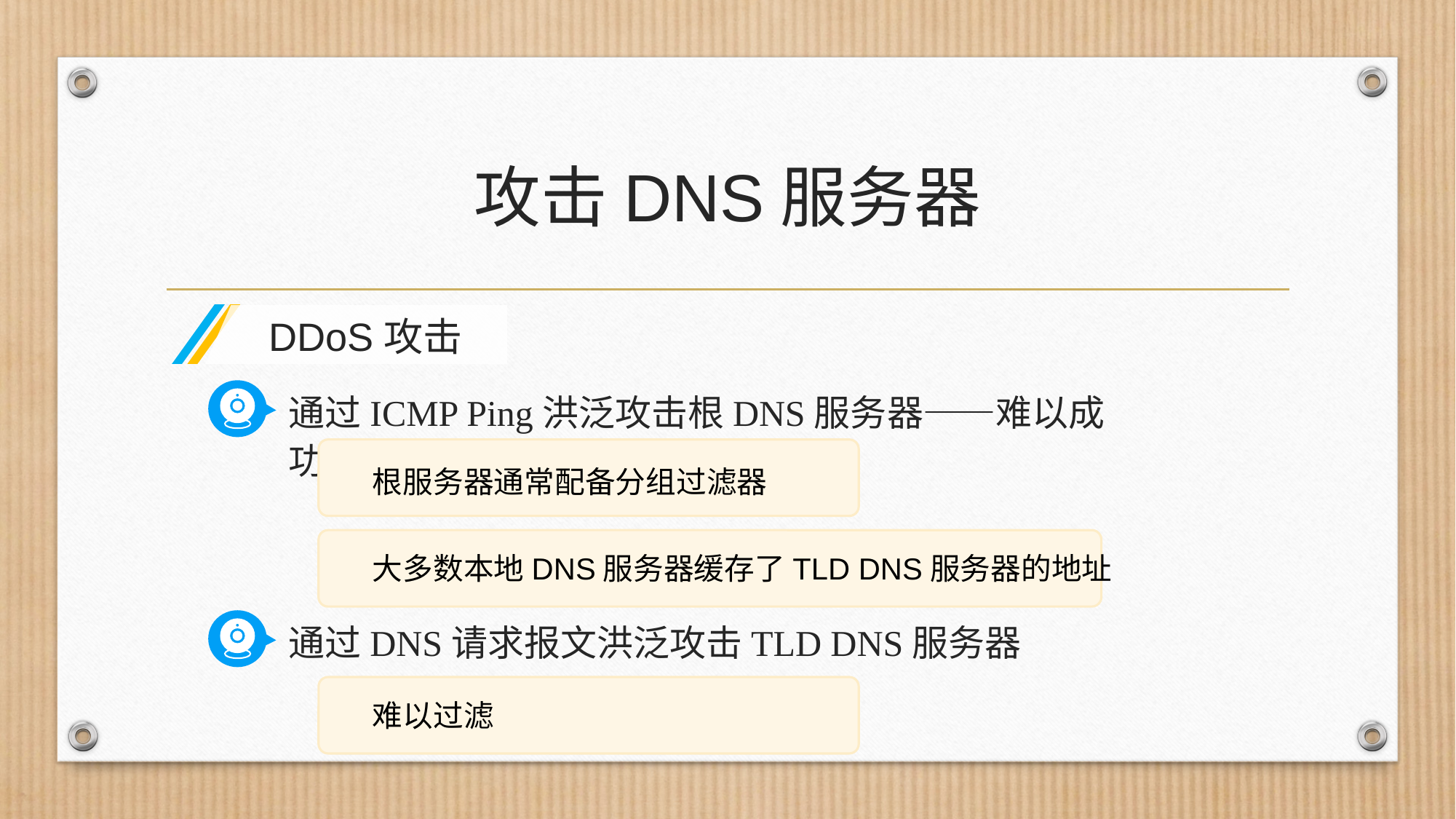

# 攻击DNS服务器

DDoS攻击

通过ICMP Ping洪泛攻击根DNS服务器——难以成功

根服务器通常配备分组过滤器

大多数本地DNS服务器缓存了TLD DNS服务器的地址

通过DNS请求报文洪泛攻击TLD DNS服务器

难以过滤